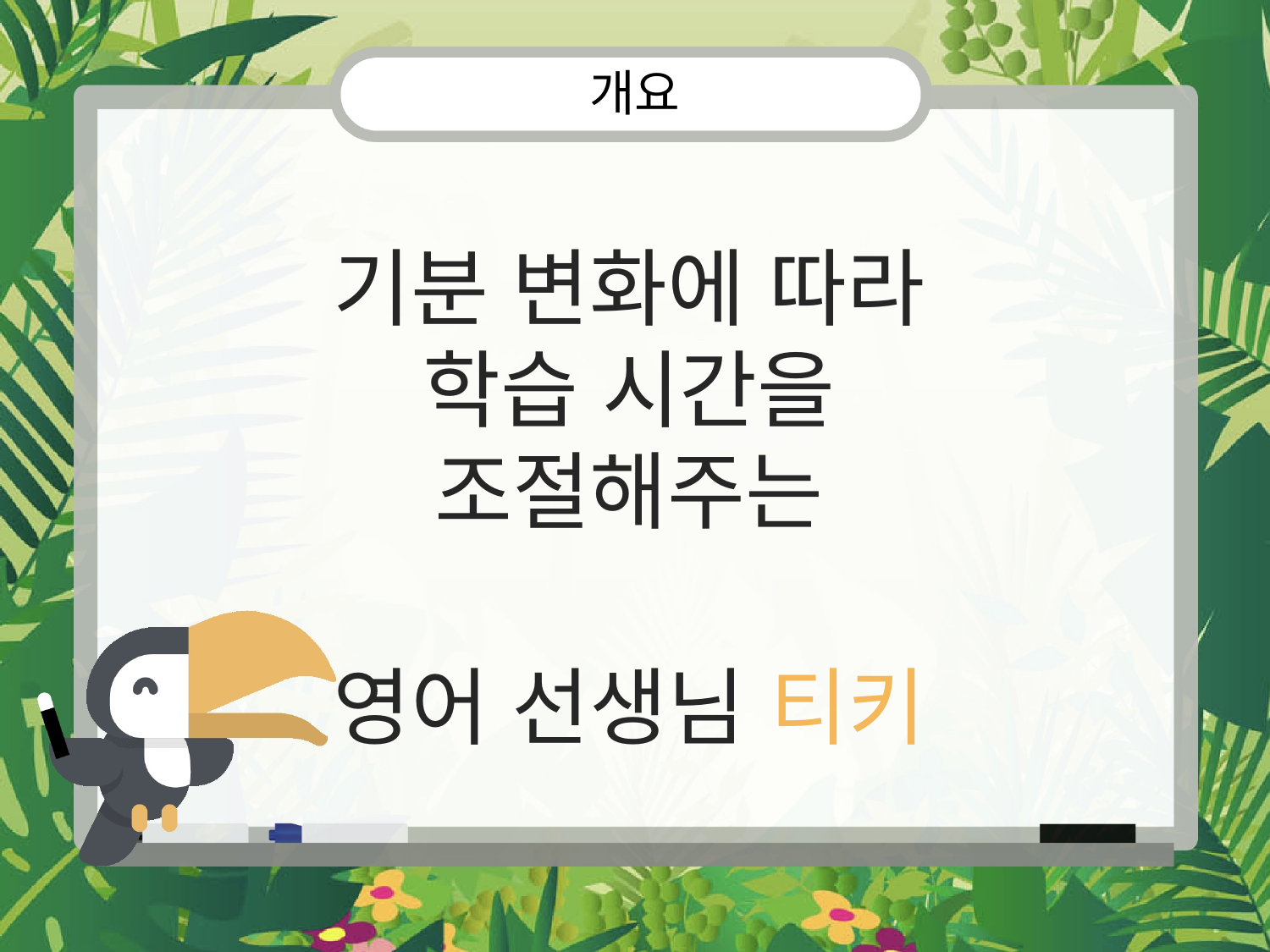

# 개요
기분 변화에 따라
학습 시간을 조절해주는
영어 선생님 티키